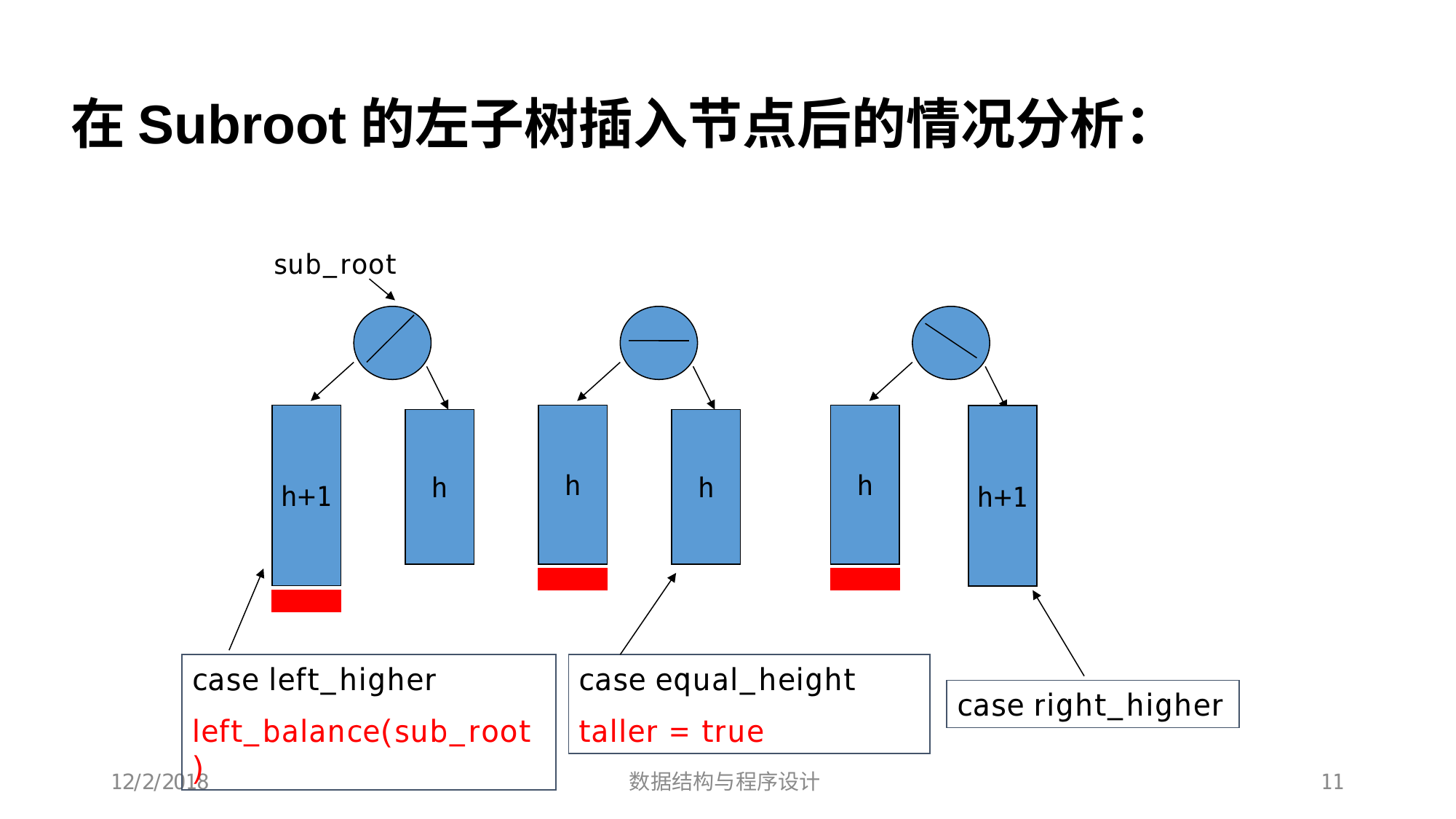

# 在Subroot的左子树插入节点后的情况分析：
sub_root

h
h
h+1
h+1
h
h

case left_higher
left_balance(sub_root)
case equal_height
taller = true
case right_higher
12/2/2018
数据结构与程序设计
11